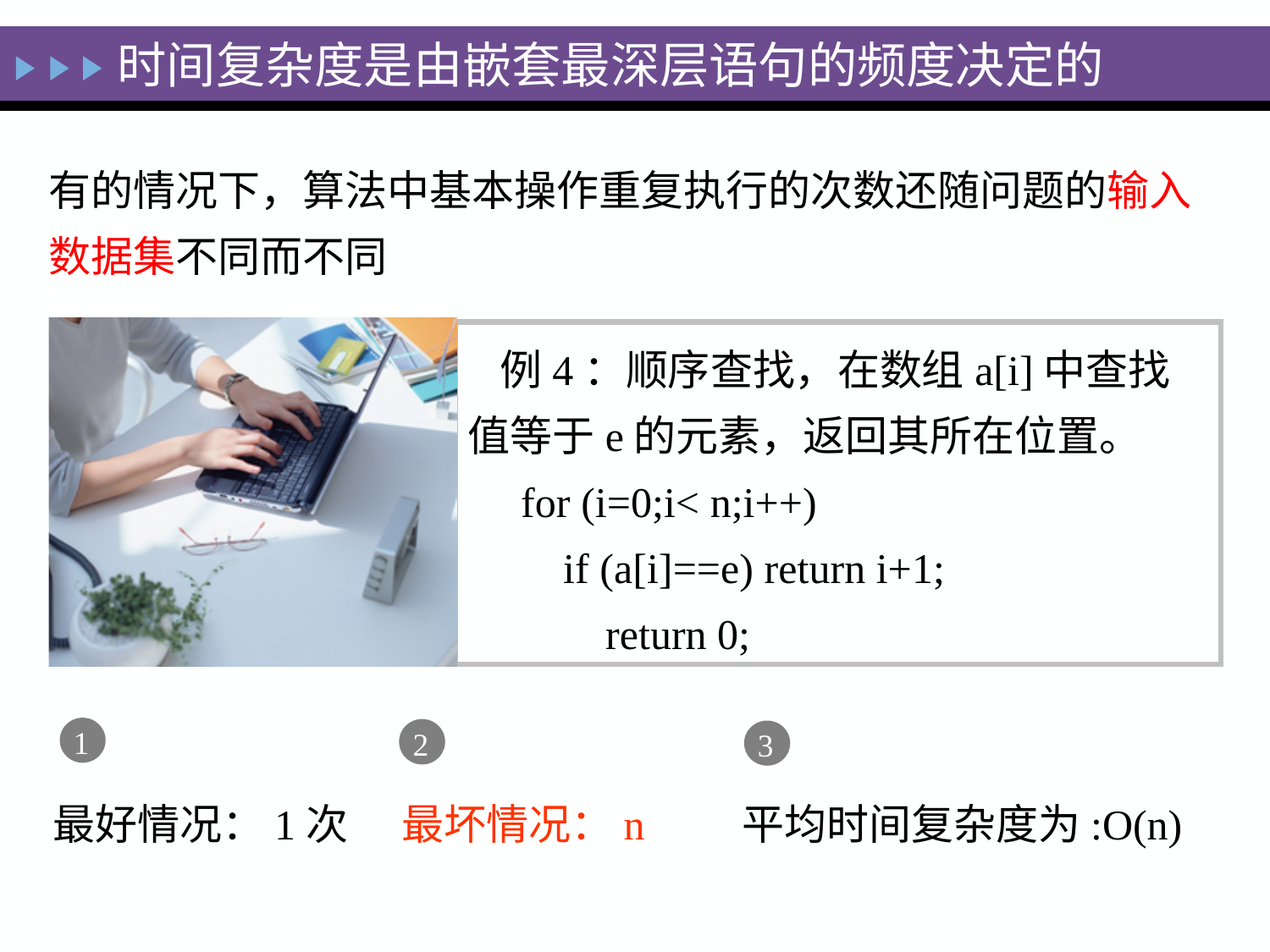

时间复杂度是由嵌套最深层语句的频度决定的
有的情况下，算法中基本操作重复执行的次数还随问题的输入数据集不同而不同

例4：顺序查找，在数组a[i]中查找值等于e的元素，返回其所在位置。
  for (i=0;i< n;i++)
      if (a[i]==e) return i+1;
          return 0;

1

2

3
最好情况：1次
最坏情况：n
平均时间复杂度为:O(n)